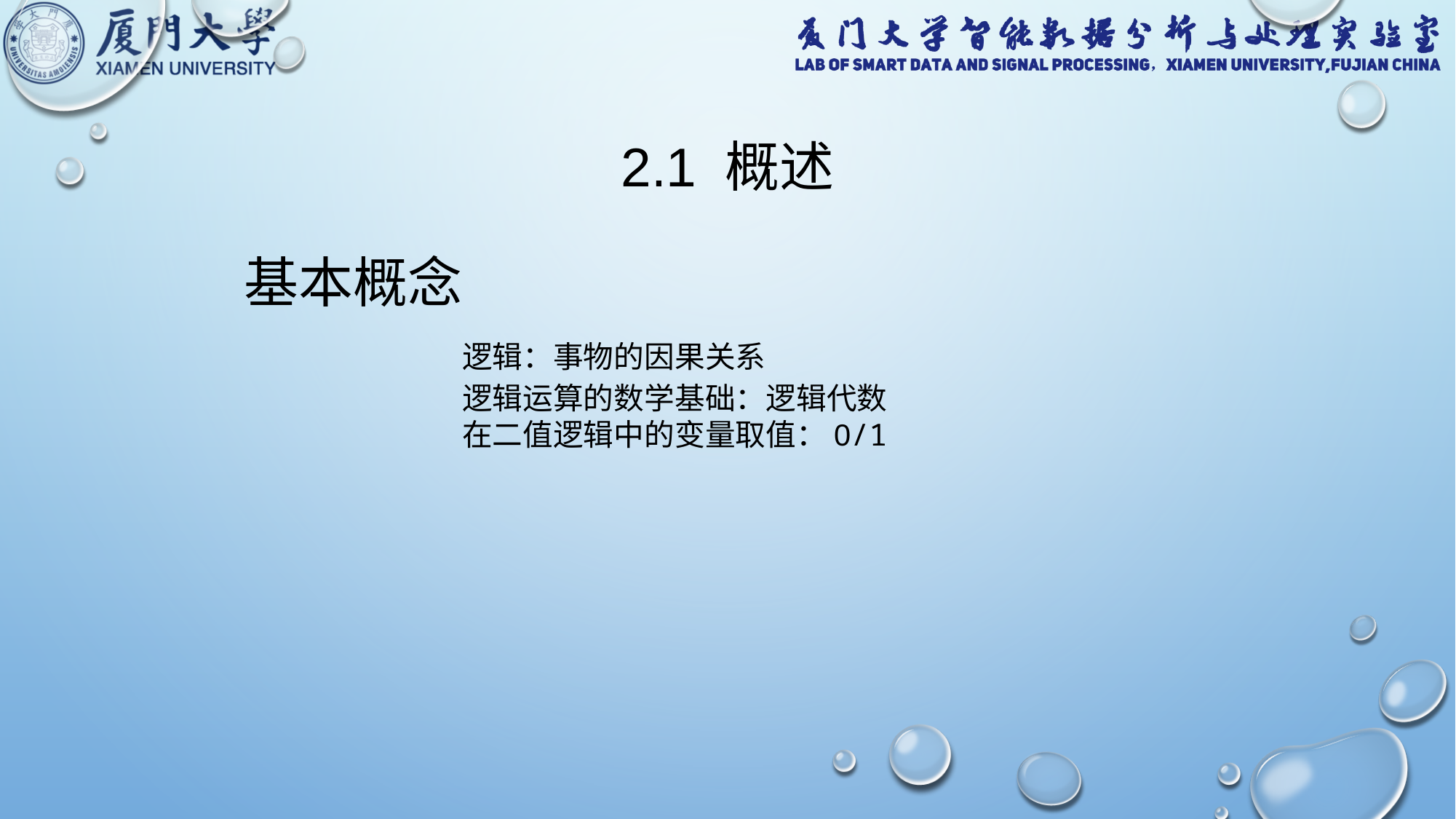

# 2.1 概述
基本概念
		逻辑：事物的因果关系
		逻辑运算的数学基础：逻辑代数
		在二值逻辑中的变量取值：0/1